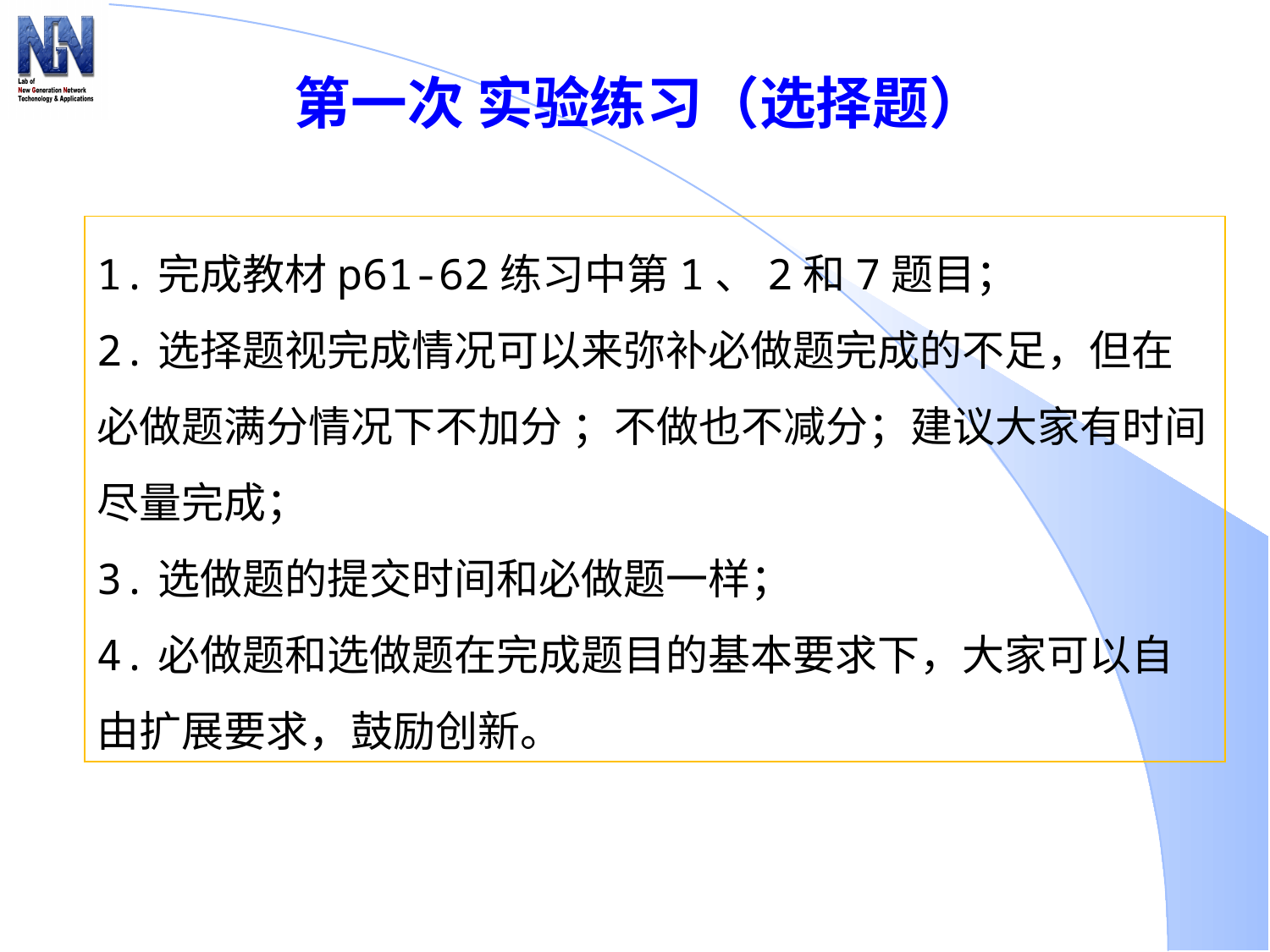

第一次 实验练习（选择题）
1.完成教材p61-62练习中第1、2和7题目；
2.选择题视完成情况可以来弥补必做题完成的不足，但在必做题满分情况下不加分 ；不做也不减分；建议大家有时间尽量完成；
3.选做题的提交时间和必做题一样；
4.必做题和选做题在完成题目的基本要求下，大家可以自由扩展要求，鼓励创新。